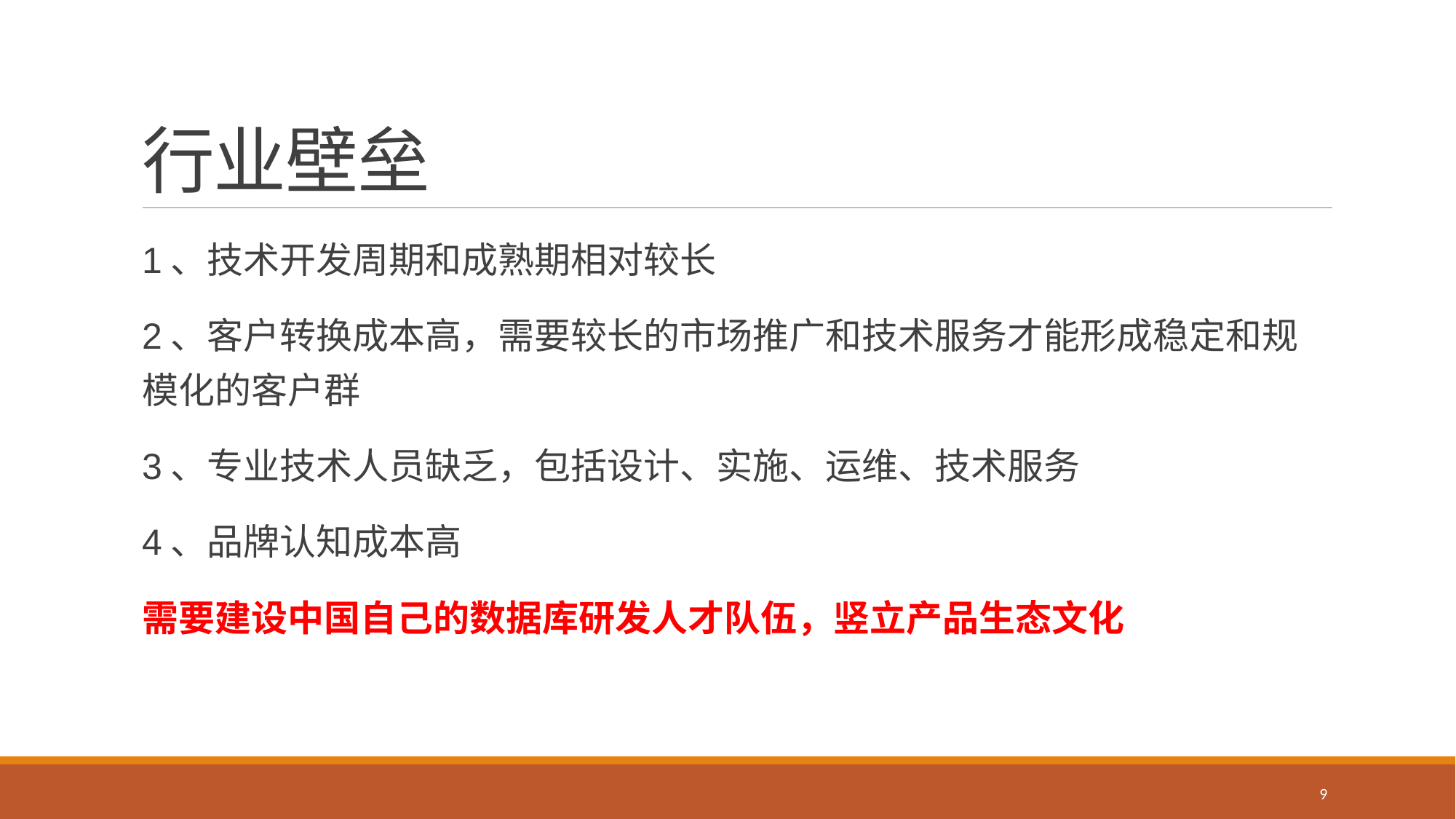

# 行业壁垒
1、技术开发周期和成熟期相对较长
2、客户转换成本高，需要较长的市场推广和技术服务才能形成稳定和规模化的客户群
3、专业技术人员缺乏，包括设计、实施、运维、技术服务
4、品牌认知成本高
需要建设中国自己的数据库研发人才队伍，竖立产品生态文化
9